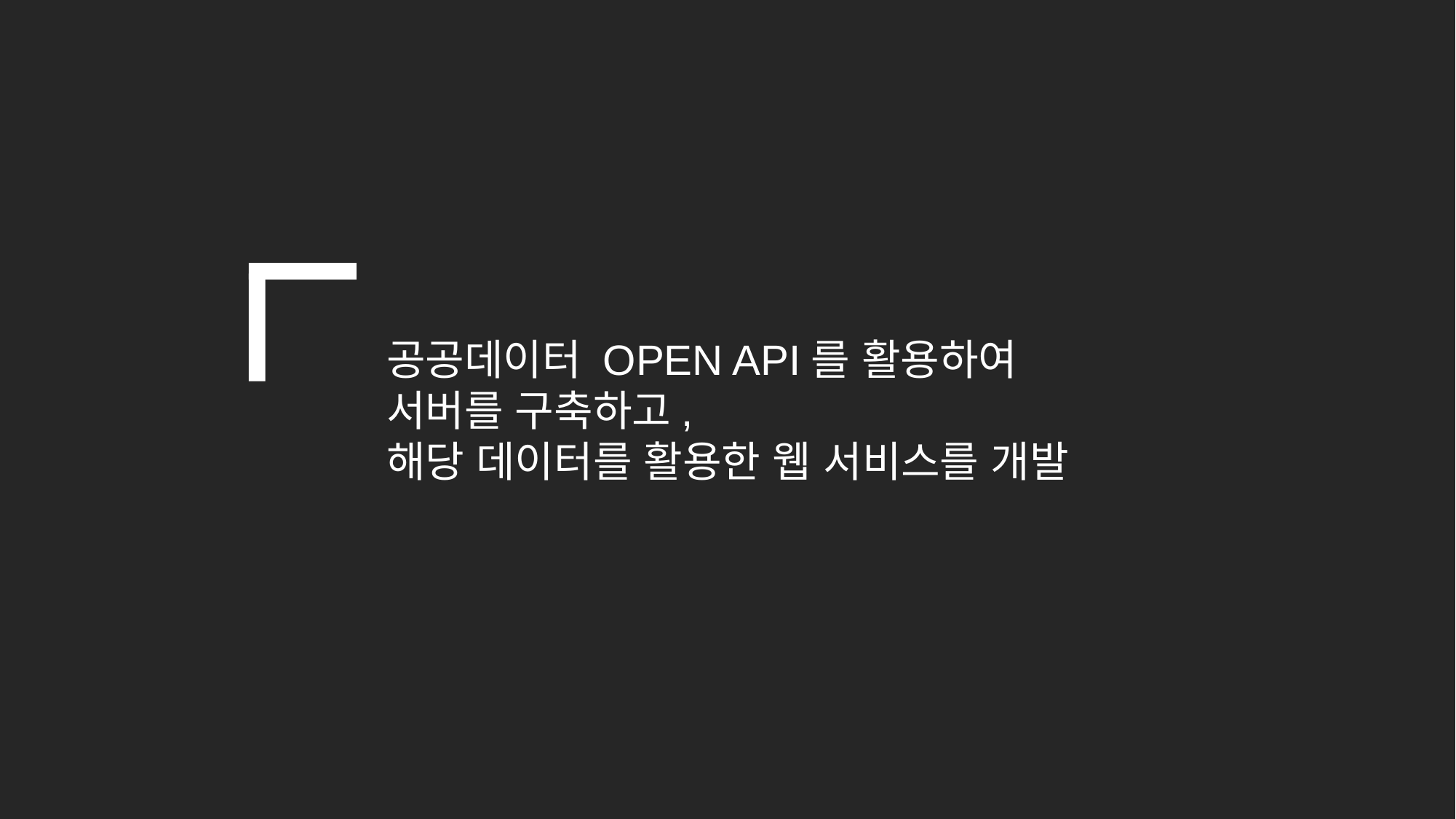

공공데이터 OPEN API를 활용하여
서버를 구축하고,
해당 데이터를 활용한 웹 서비스를 개발